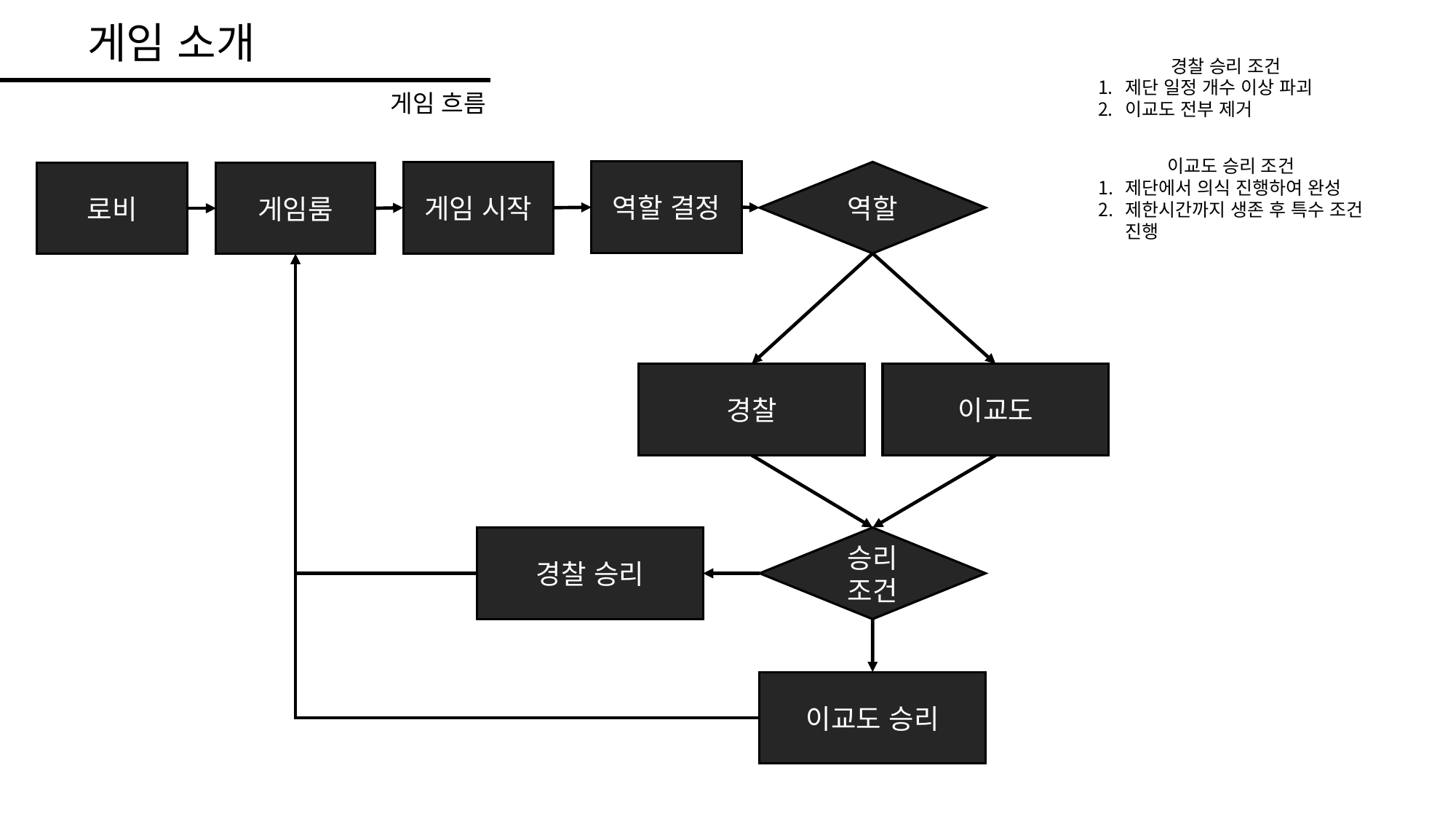

게임 소개
경찰 승리 조건
제단 일정 개수 이상 파괴
이교도 전부 제거
게임 흐름
이교도 승리 조건
제단에서 의식 진행하여 완성
제한시간까지 생존 후 특수 조건 진행
역할 결정
역할
게임 시작
로비
게임룸
경찰
이교도
경찰 승리
승리 조건
이교도 승리